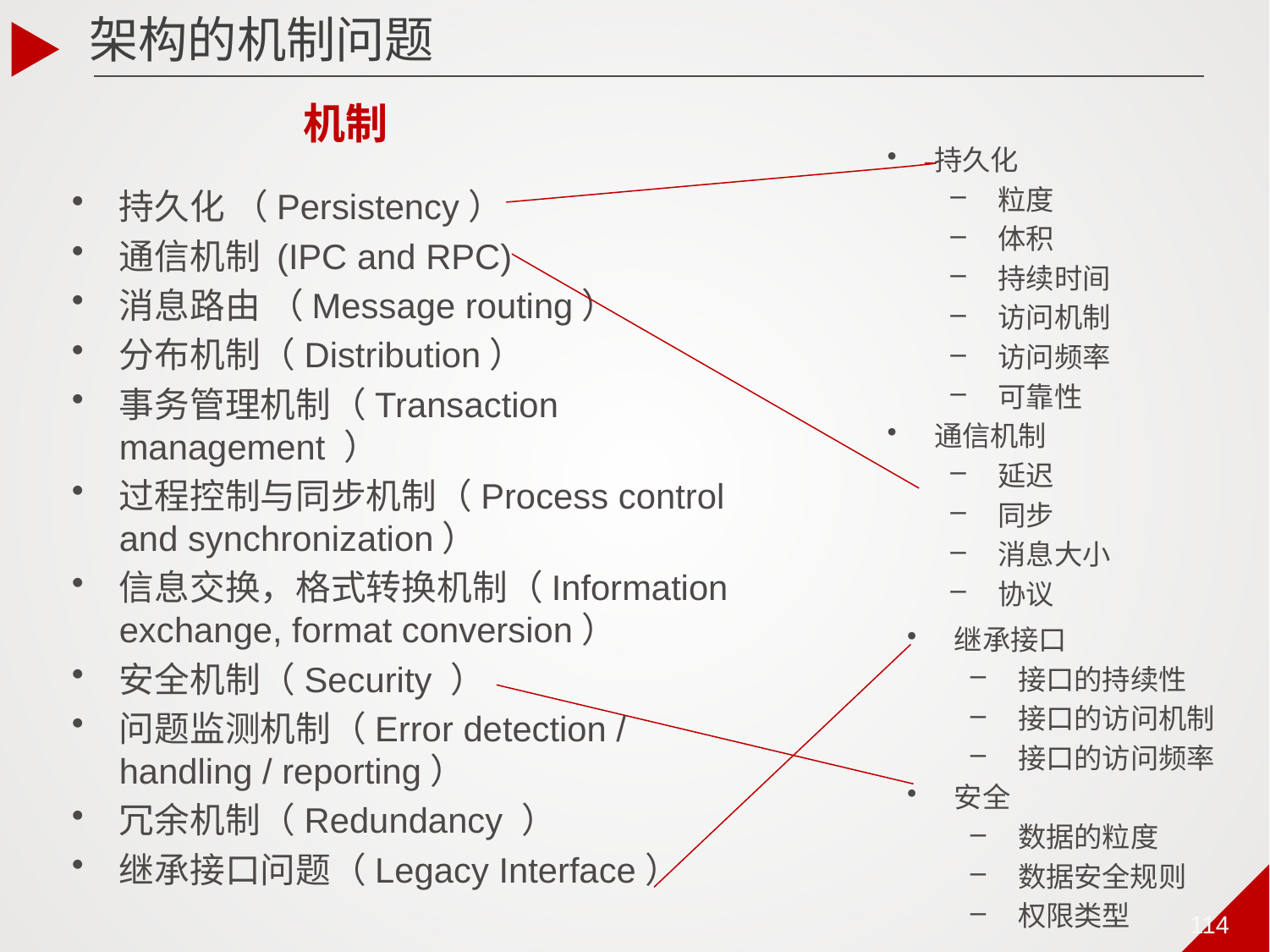

架构的机制问题

机制
持久化
粒度
体积
持续时间
访问机制
访问频率
可靠性
通信机制
延迟
同步
消息大小
协议

持久化 （Persistency）
通信机制 (IPC and RPC)
消息路由 （Message routing）
分布机制（Distribution）
事务管理机制（Transaction management ）
过程控制与同步机制（Process control and synchronization）
信息交换，格式转换机制（Information exchange, format conversion）
安全机制（Security ）
问题监测机制（Error detection / handling / reporting）
冗余机制（Redundancy ）
继承接口问题（Legacy Interface）

继承接口
接口的持续性
接口的访问机制
接口的访问频率
安全
数据的粒度
数据安全规则
权限类型